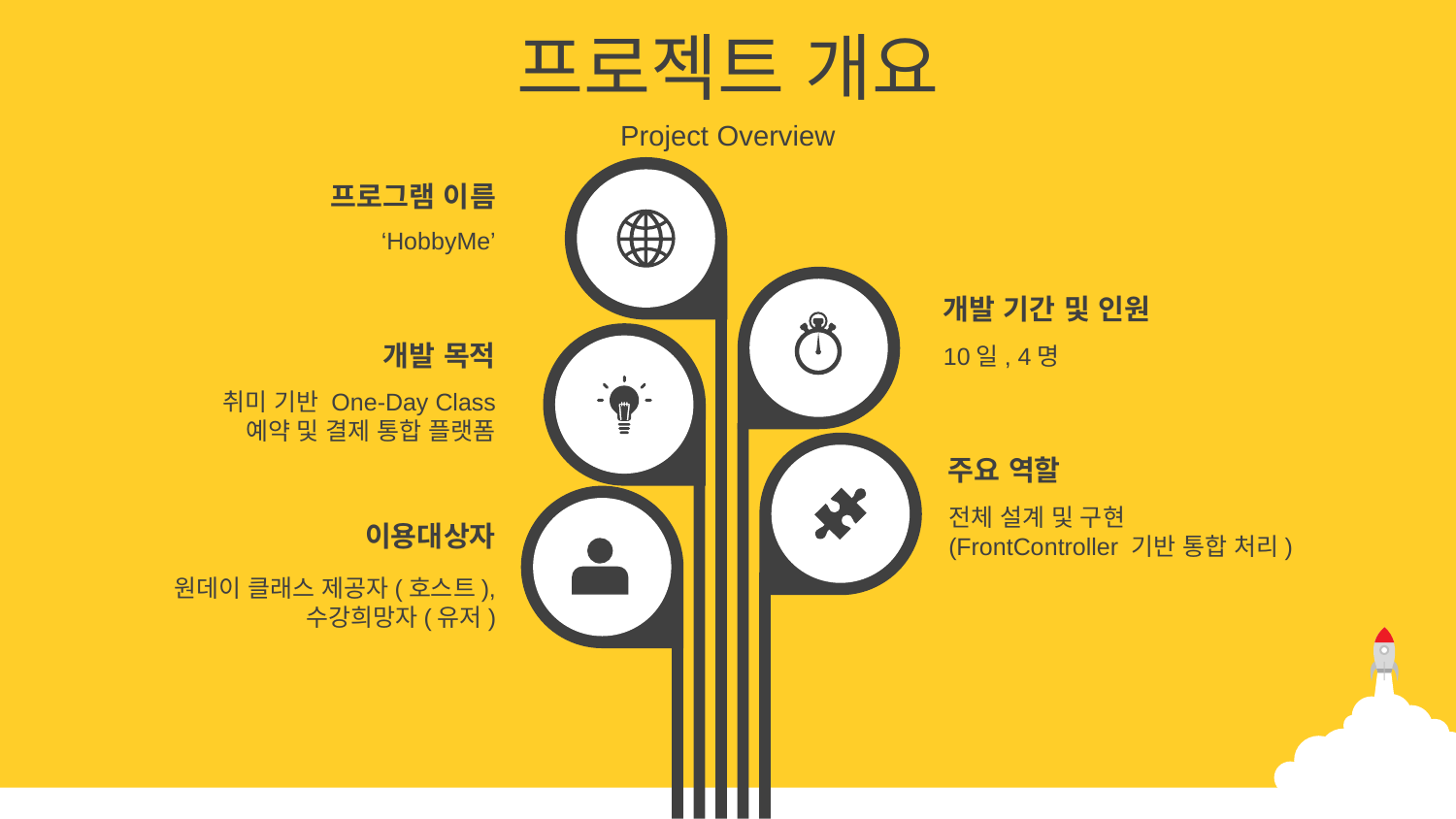

프로젝트 개요
Project Overview

프로그램 이름

‘HobbyMe’

개발 기간 및 인원

개발 목적
10일, 4명

취미 기반 One-Day Class
예약 및 결제 통합 플랫폼

주요 역할

전체 설계 및 구현
(FrontController 기반 통합 처리)
이용대상자

원데이 클래스 제공자(호스트),
 수강희망자(유저)